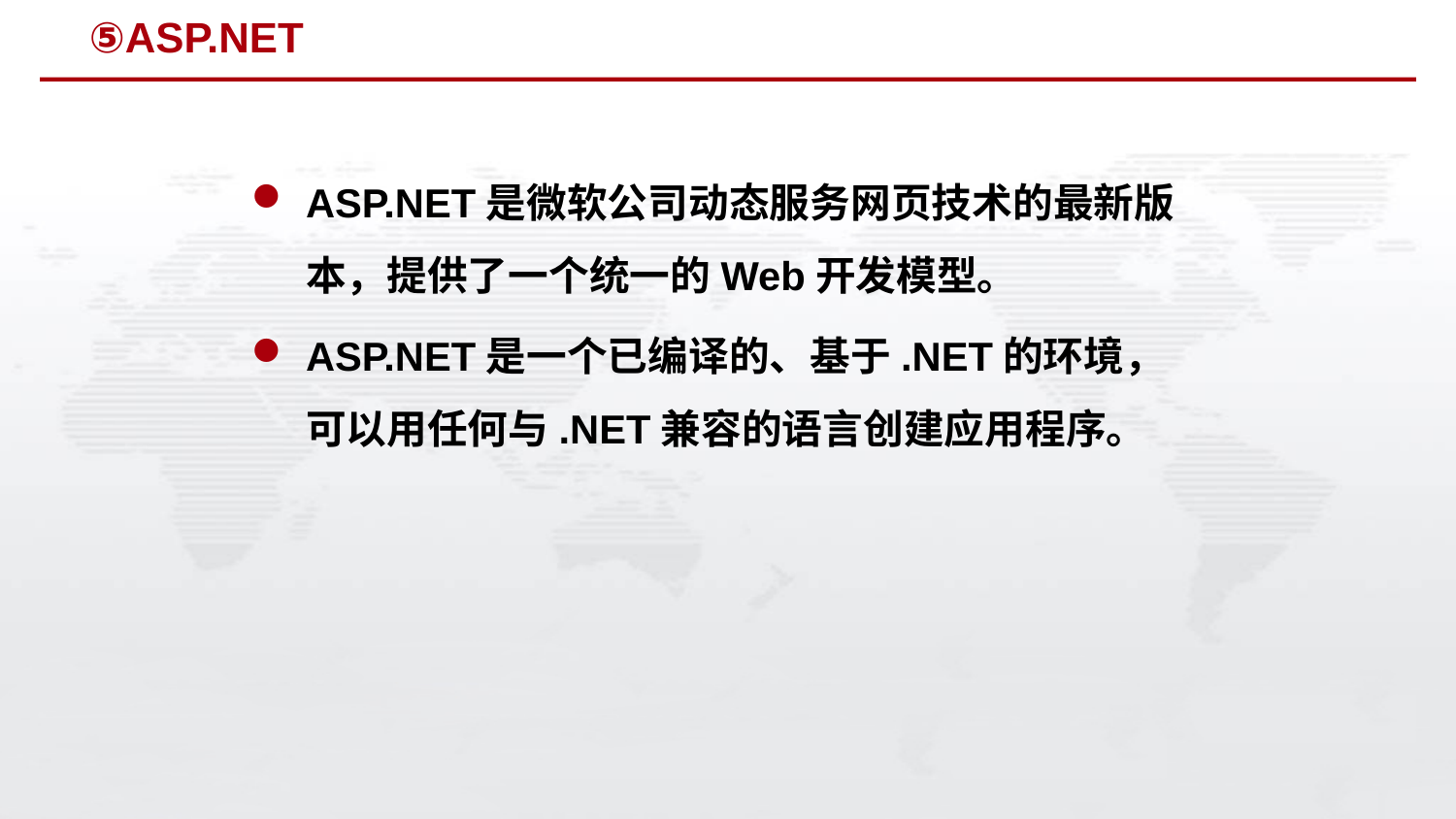

# ⑤ASP.NET
ASP.NET是微软公司动态服务网页技术的最新版本，提供了一个统一的Web开发模型。
ASP.NET是一个已编译的、基于.NET的环境，可以用任何与.NET兼容的语言创建应用程序。